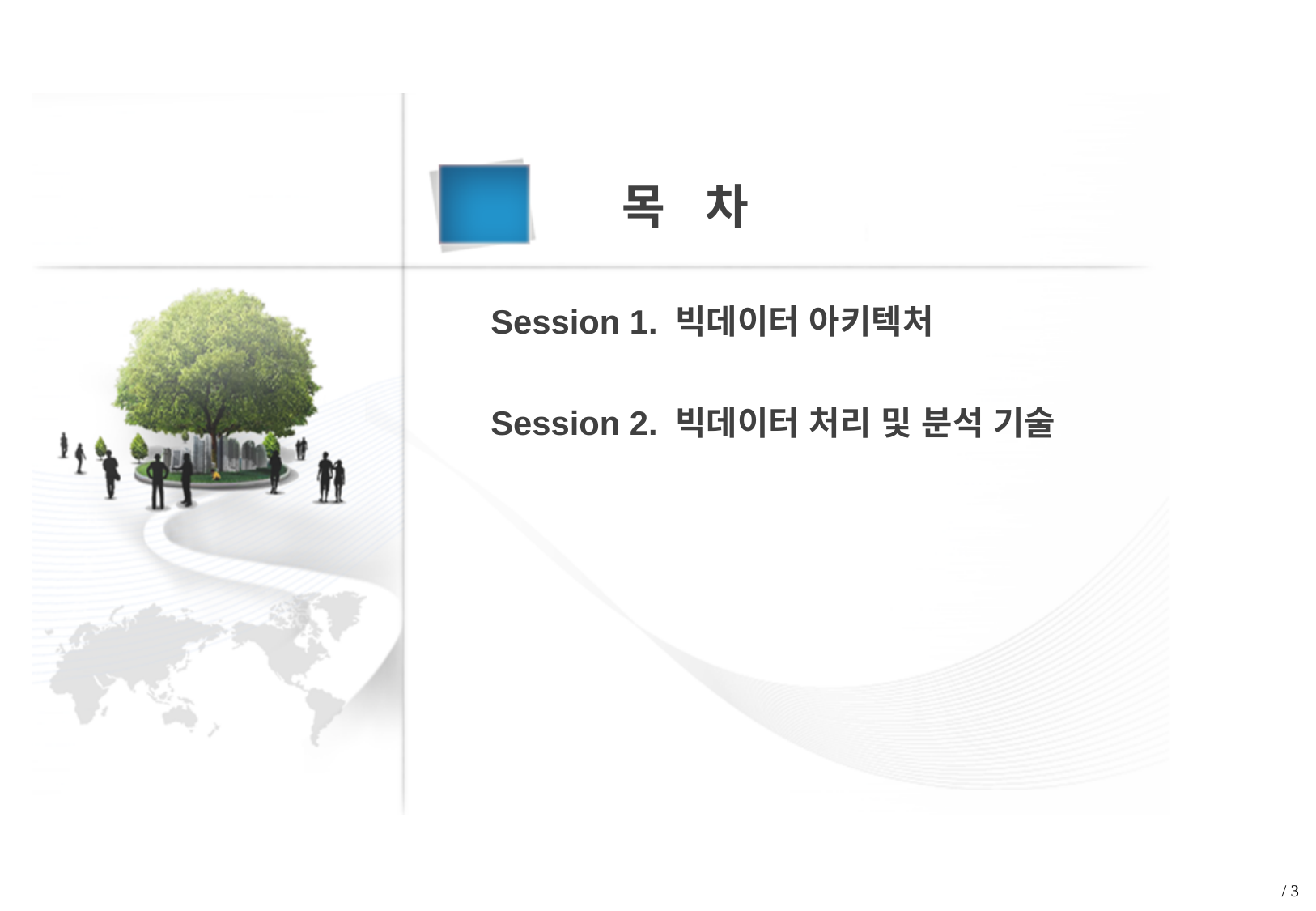

목   차
Session 1. 빅데이터 아키텍처

Session 2. 빅데이터 처리 및 분석 기술
/ 3